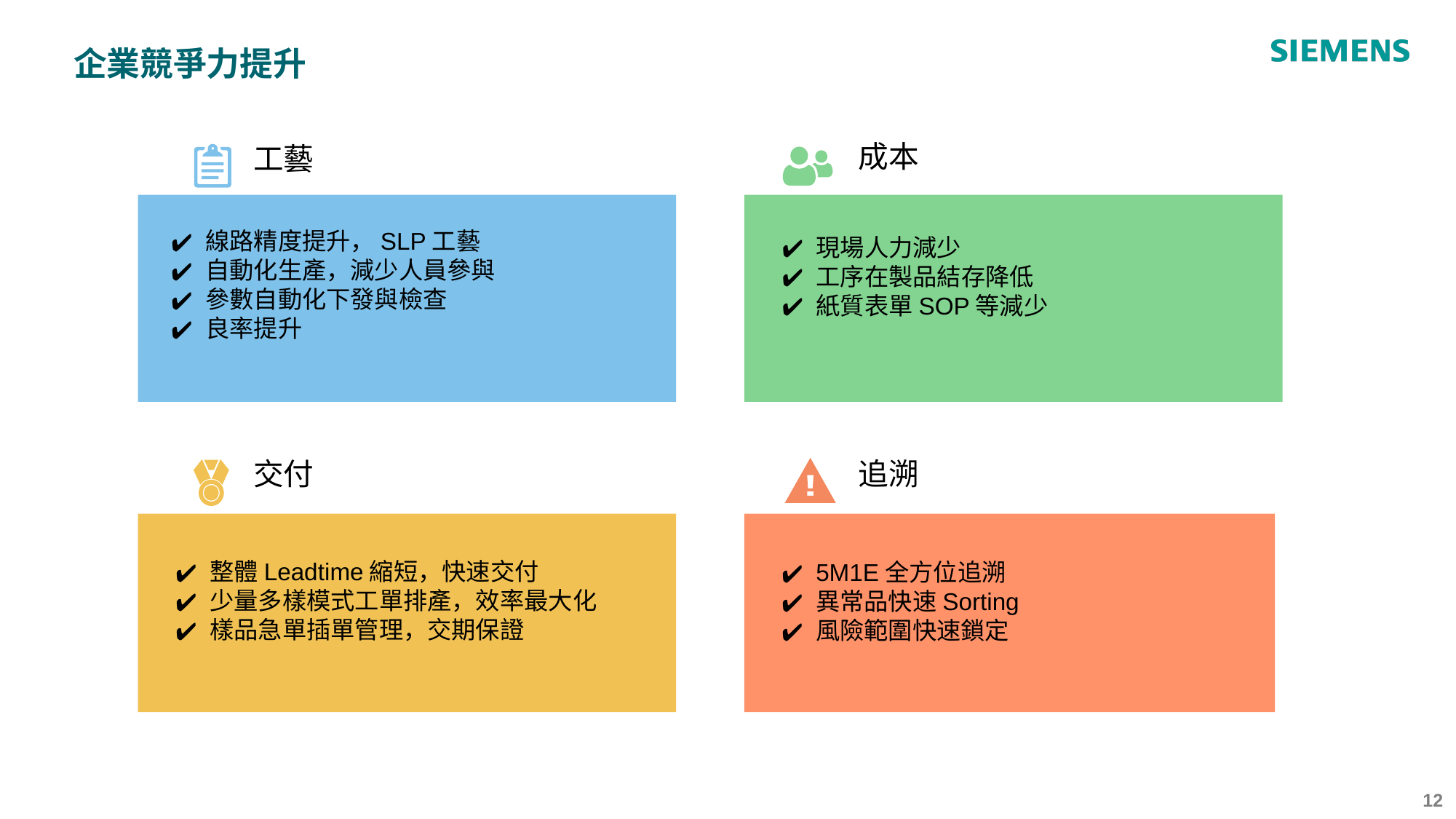

企業競爭力提升

成本
工藝

線路精度提升，SLP工藝
自動化生產，減少人員參與
參數自動化下發與檢查
良率提升
現場人力減少
工序在製品結存降低
紙質表單SOP等減少
交付
追溯

整體Leadtime縮短，快速交付
少量多樣模式工單排產，效率最大化
樣品急單插單管理，交期保證
5M1E全方位追溯
異常品快速Sorting
風險範圍快速鎖定
12